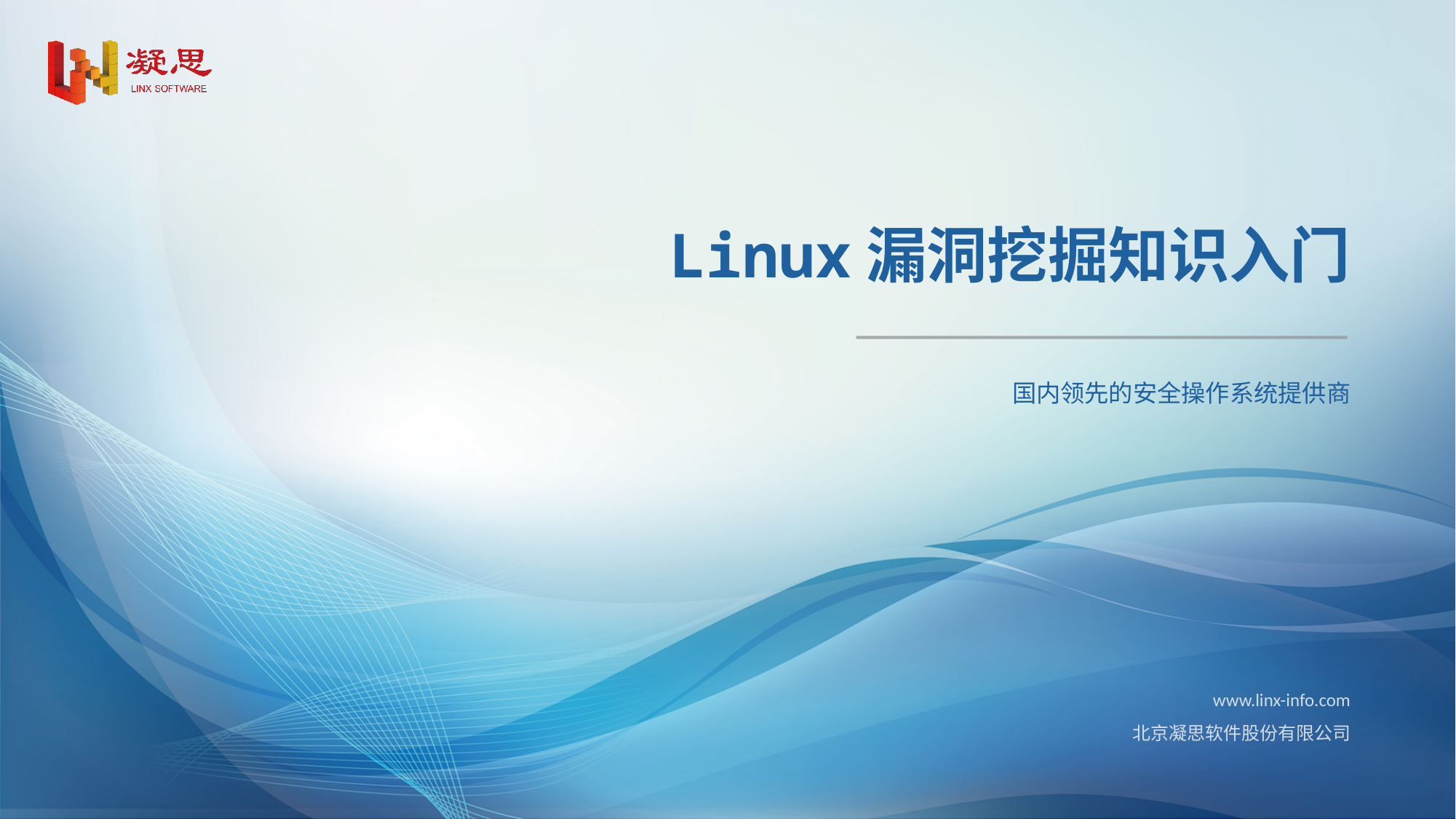

Linux漏洞挖掘知识入门
国内领先的安全操作系统提供商
www.linx-info.com
北京凝思软件股份有限公司